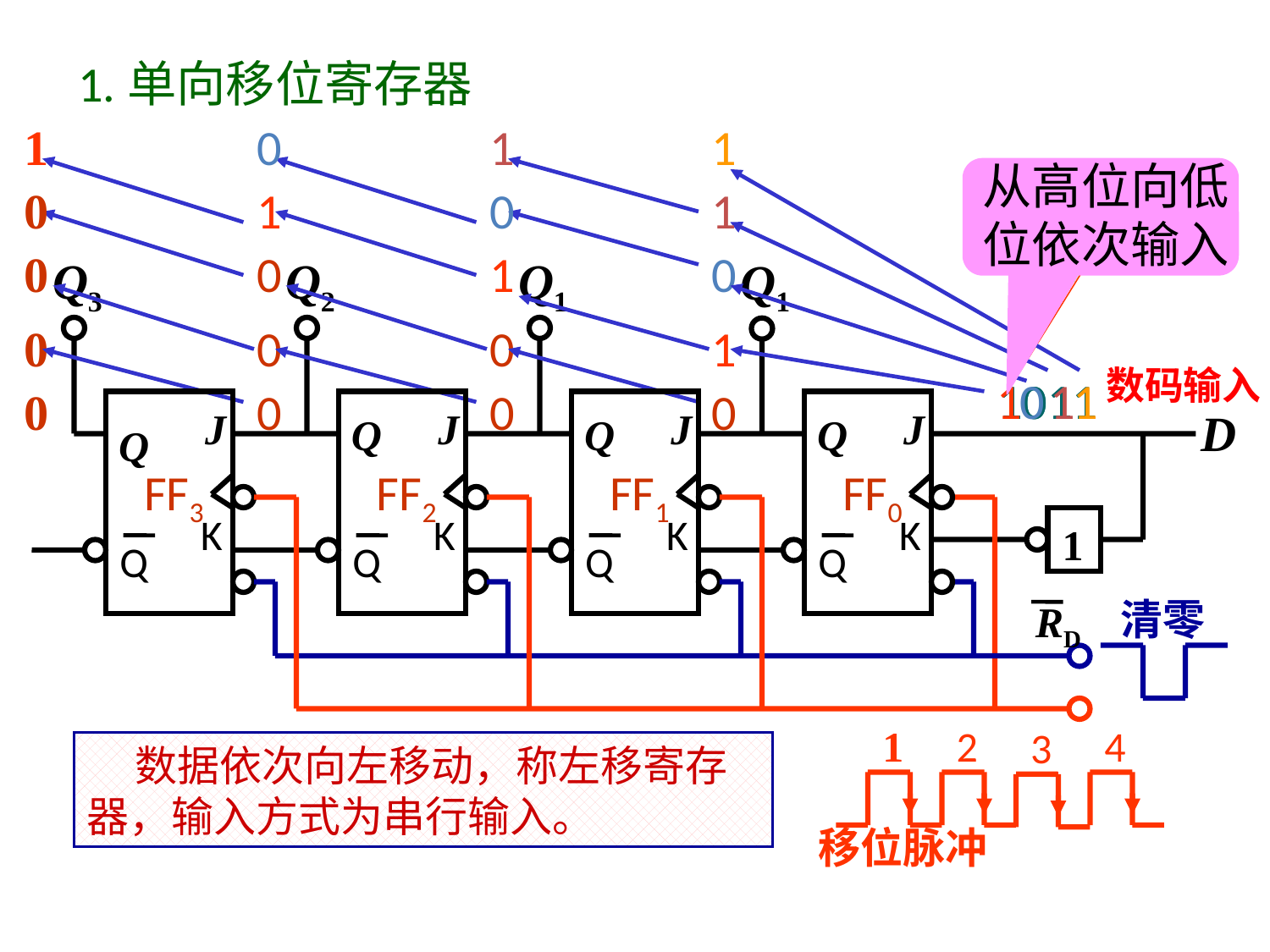

1.单向移位寄存器
1
0
1
1
从高位向低位依次输入

0
1
0
1
寄存数码

0
0
1
0
Q3

Q2

Q1

Q1

0
0
0
1

数码输入
1011
1011
1
0
1
1
0
0
0
0

J

FF2

K
Q

J

FF1

K
Q

J

FF0

K
Q

J
D
Q
Q
Q
Q

FF3

K

1
Q

清零

RD

1
移位脉冲
2

4

3

    数据依次向左移动，称左移寄存器，输入方式为串行输入。